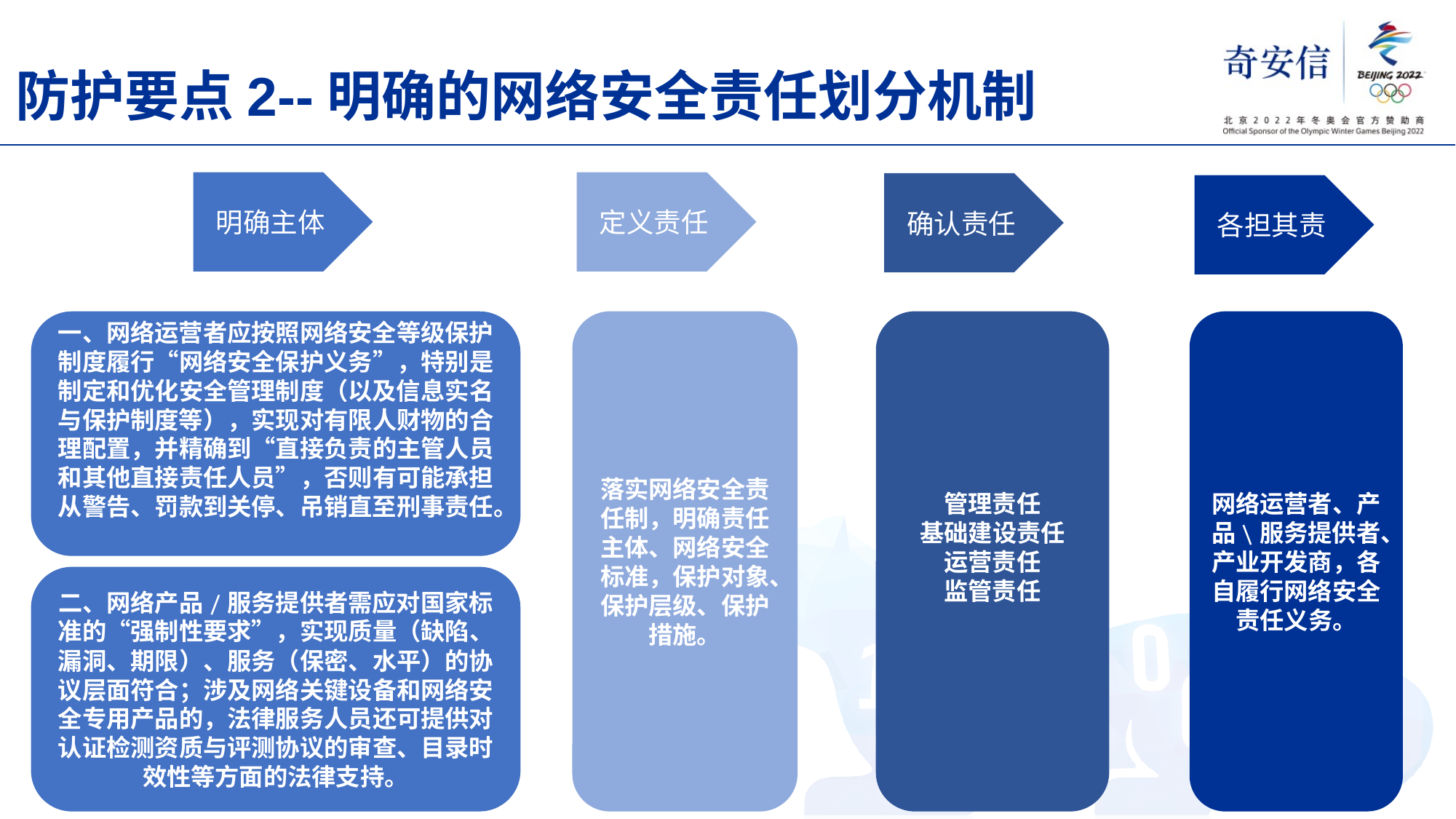

# 防护要点2--明确的网络安全责任划分机制
明确主体
定义责任
确认责任
各担其责
一、网络运营者应按照网络安全等级保护制度履行“网络安全保护义务”，特别是制定和优化安全管理制度（以及信息实名与保护制度等），实现对有限人财物的合理配置，并精确到“直接负责的主管人员和其他直接责任人员”，否则有可能承担从警告、罚款到关停、吊销直至刑事责任。
落实网络安全责任制，明确责任主体、网络安全标准，保护对象、保护层级、保护措施。
管理责任
基础建设责任
运营责任
监管责任

网络运营者、产品\服务提供者、产业开发商，各自履行网络安全责任义务。
二、网络产品/服务提供者需应对国家标准的“强制性要求”，实现质量（缺陷、漏洞、期限）、服务（保密、水平）的协议层面符合；涉及网络关键设备和网络安全专用产品的，法律服务人员还可提供对认证检测资质与评测协议的审查、目录时效性等方面的法律支持。